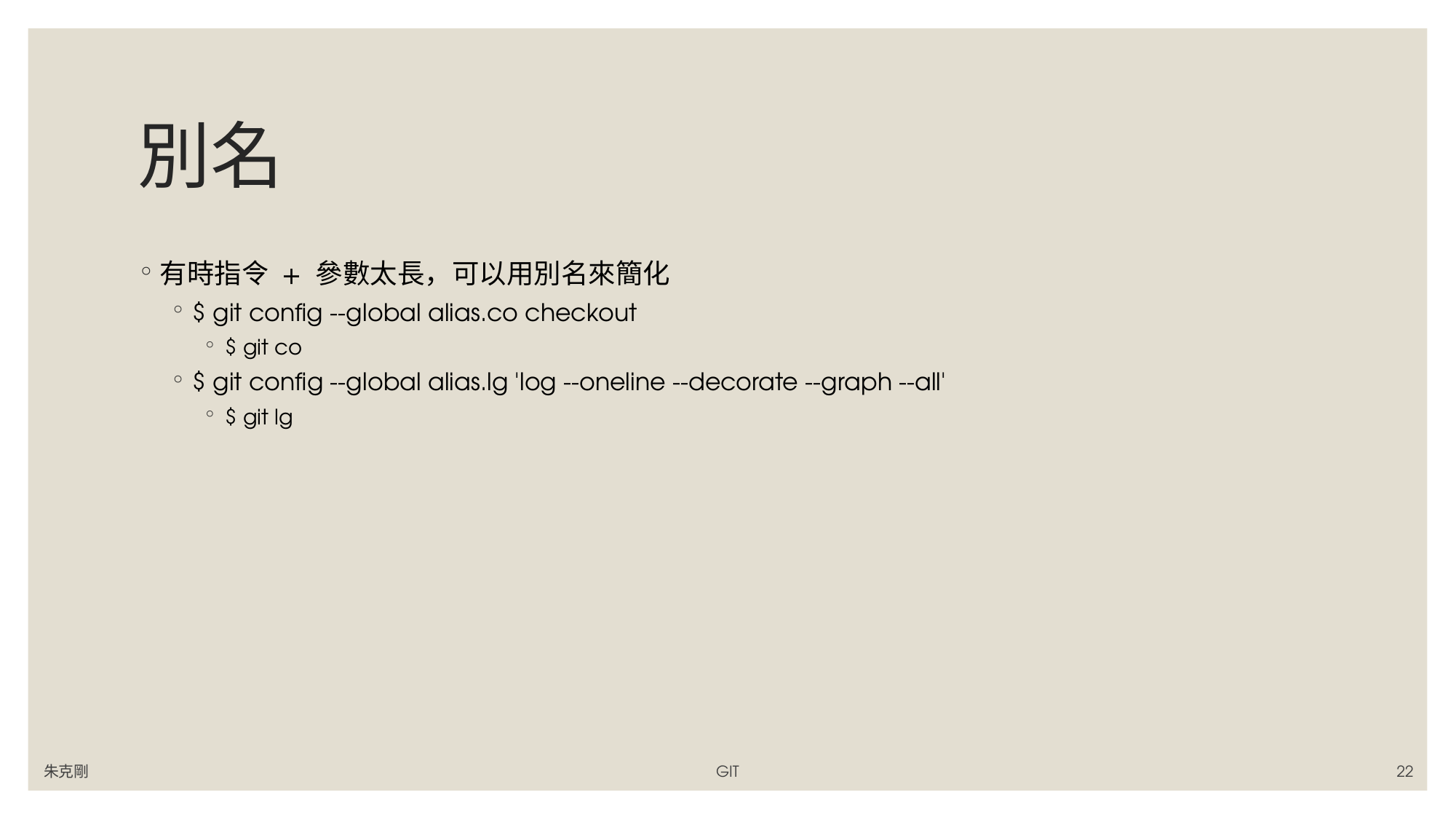

# 別名
有時指令 + 參數太長，可以用別名來簡化
$ git config --global alias.co checkout
$ git co
$ git config --global alias.lg 'log --oneline --decorate --graph --all'
$ git lg
朱克剛
GIT
22